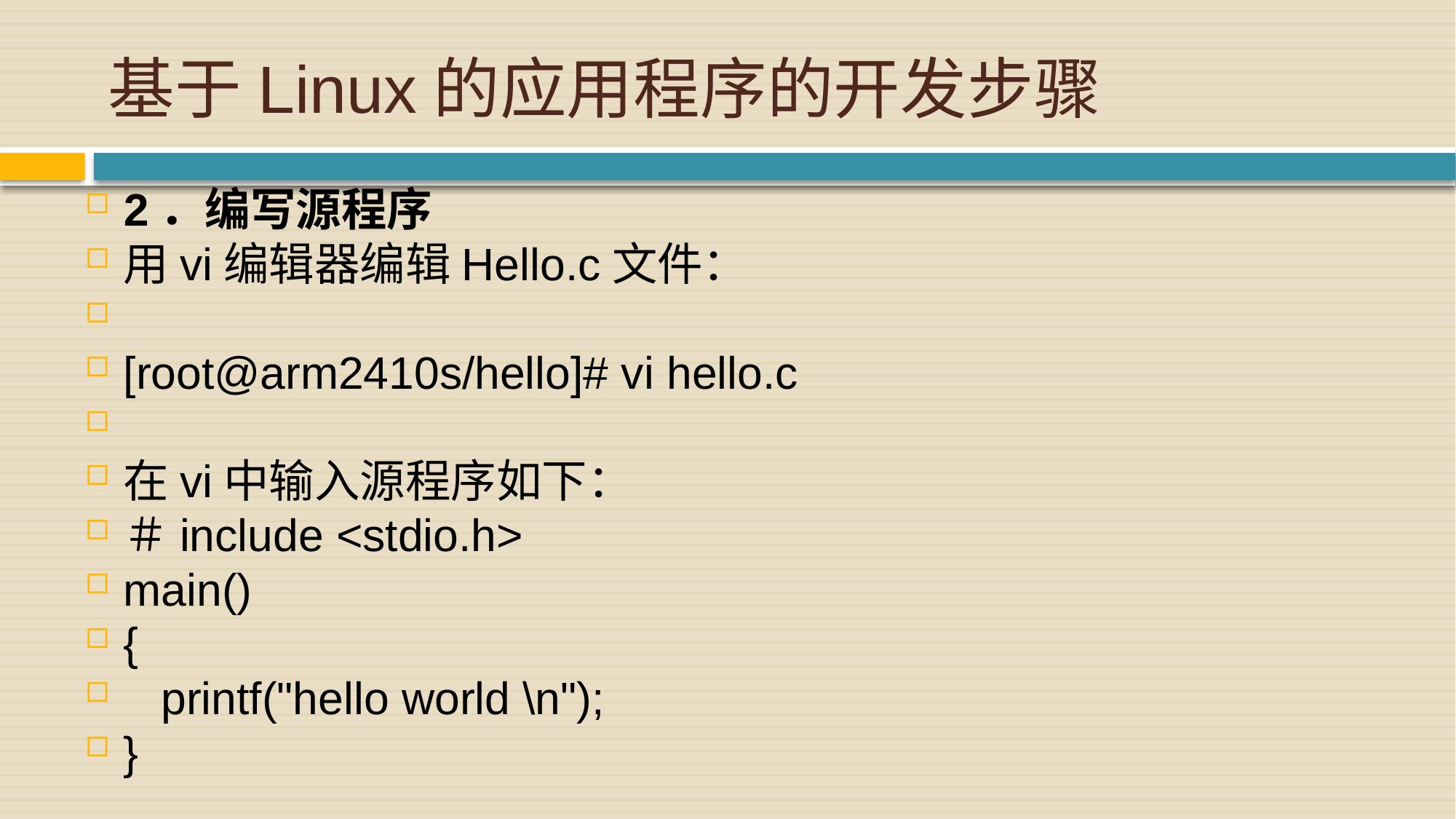

# 基于Linux的应用程序的开发步骤
2．编写源程序
用vi编辑器编辑Hello.c文件：

[root@arm2410s/hello]# vi hello.c

在vi中输入源程序如下：
＃include <stdio.h>
main()
{
   printf("hello world \n");
}